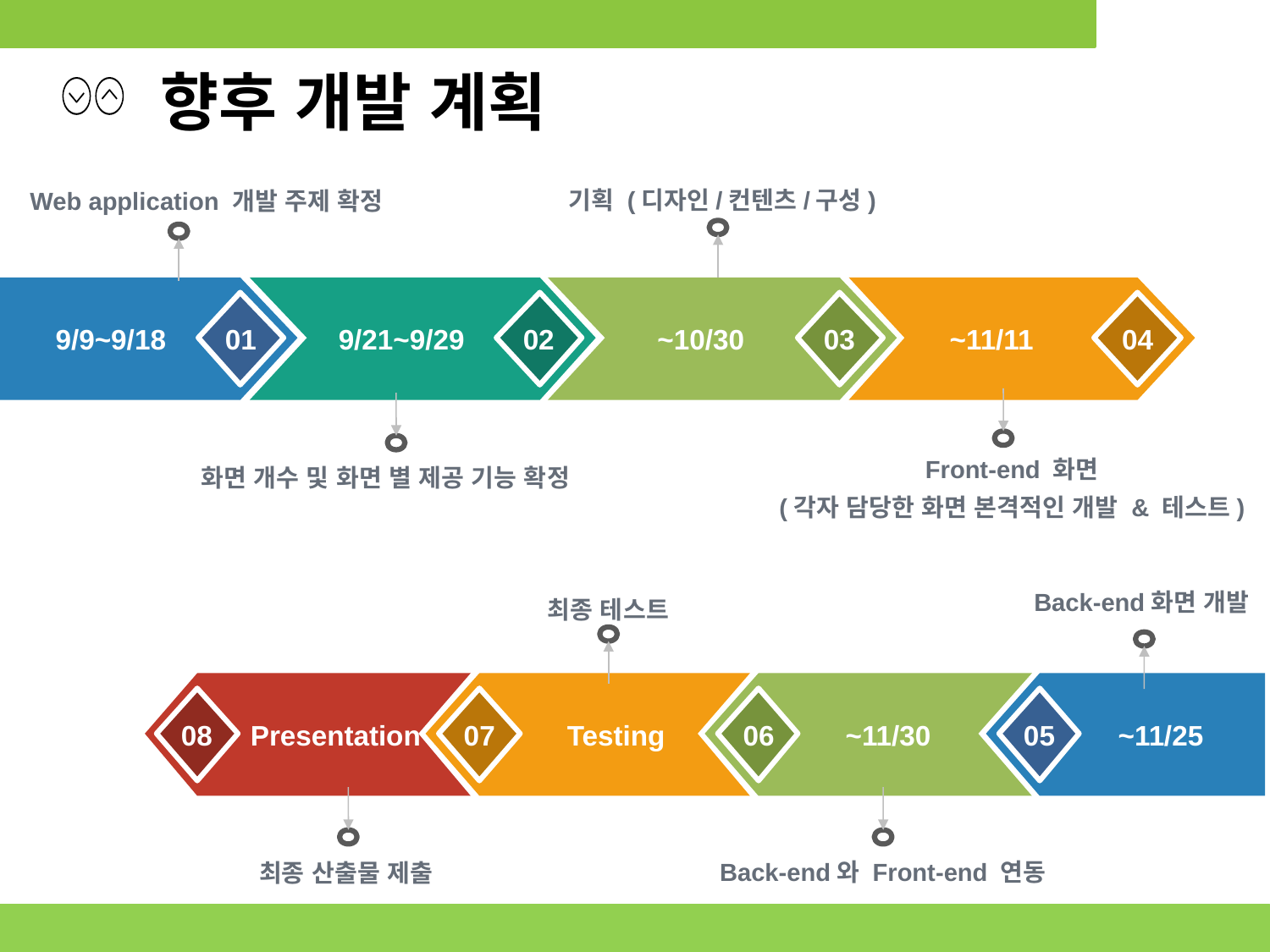

고민사거리
사거리에서 고민하지 말고 맛집 로드를  찾아보자
향후 개발 계획
기획 (디자인/컨텐츠/구성)
Web application 개발 주제 확정

01

02

03

04
9/9~9/18
9/21~9/29
~10/30
~11/11

Front-end 화면
(각자 담당한 화면 본격적인 개발 & 테스트)
화면 개수 및 화면 별 제공 기능 확정
Back-end화면 개발
최종 테스트

05

06

07

08
~11/25
~11/30
Testing
Presentation

Back-end와 Front-end 연동
최종 산출물 제출

15조 최주형 최혜원 최한나 최정민